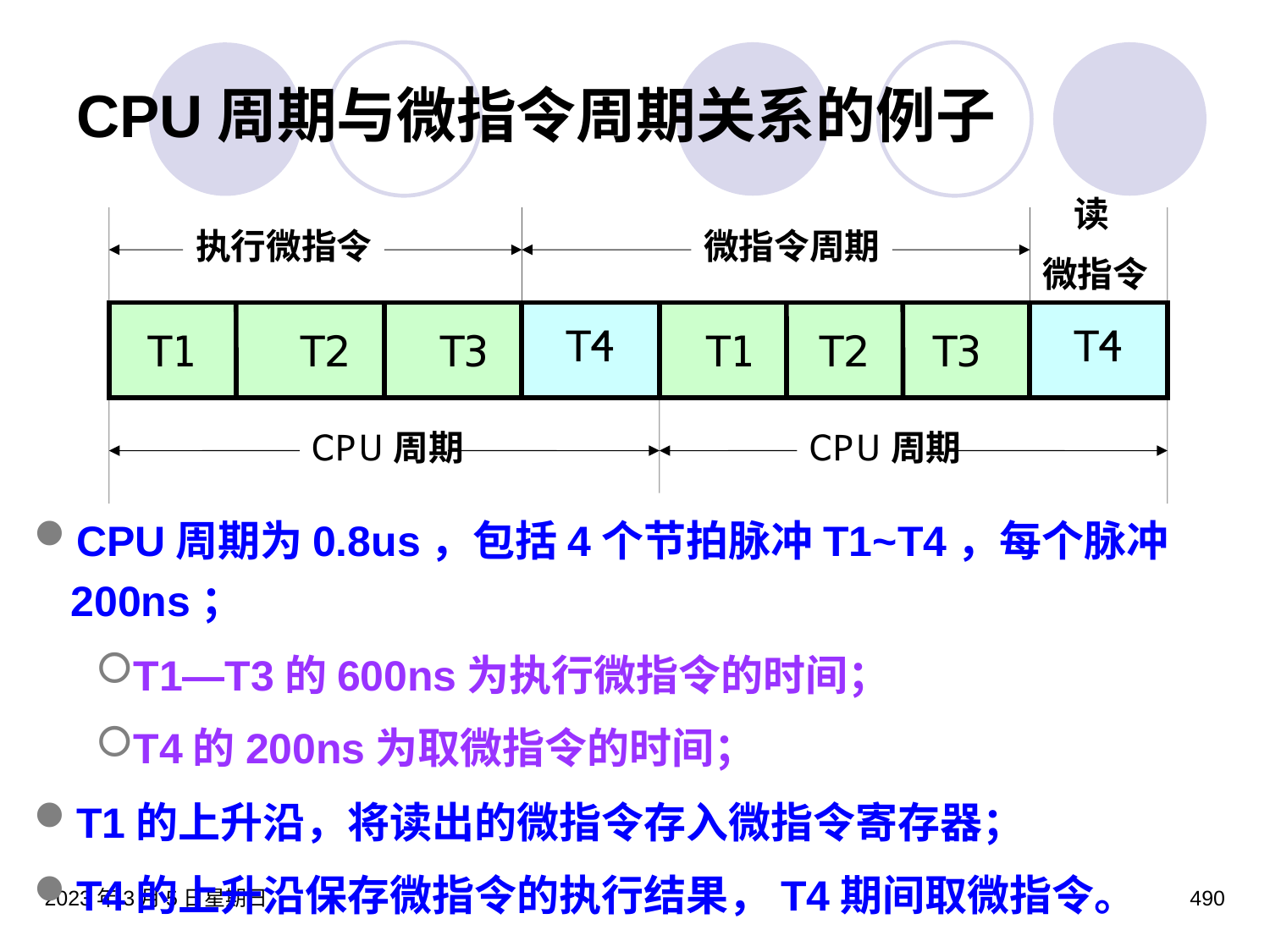

# CPU周期与微指令周期关系的例子
   读
微指令

执行微指令
微指令周期

T1        T2       T3       T4      T1     T2     T3      T4

T4

T4

CPU周期
CPU周期

CPU周期为0.8us，包括4个节拍脉冲T1~T4，每个脉冲200ns；
T1—T3的600ns为执行微指令的时间；
T4的200ns为取微指令的时间；
T1的上升沿，将读出的微指令存入微指令寄存器；
T4的上升沿保存微指令的执行结果，T4期间取微指令。
2023年3月5日星期日
490